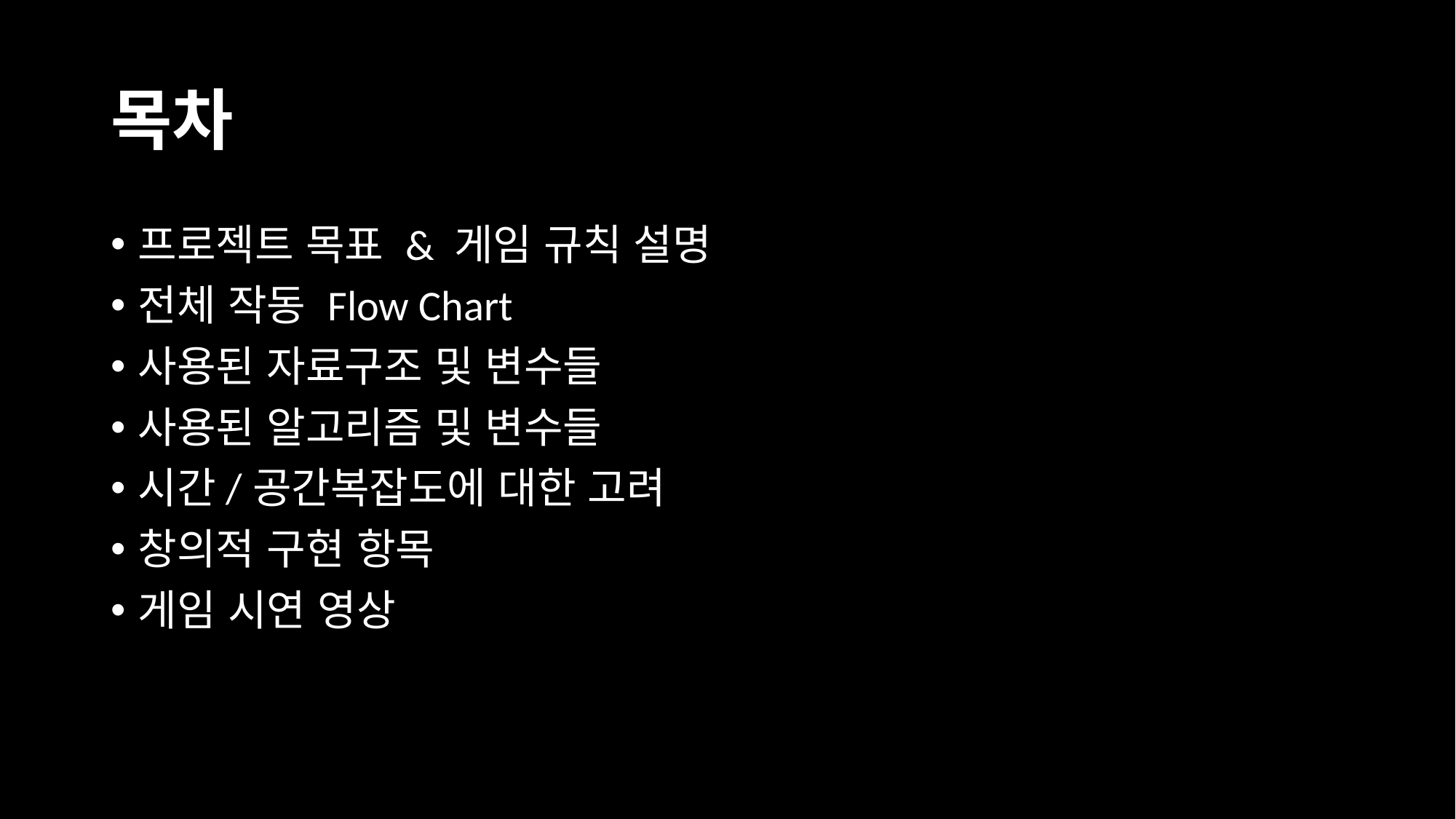

# 목차
프로젝트 목표 & 게임 규칙 설명
전체 작동 Flow Chart
사용된 자료구조 및 변수들
사용된 알고리즘 및 변수들
시간/공간복잡도에 대한 고려
창의적 구현 항목
게임 시연 영상